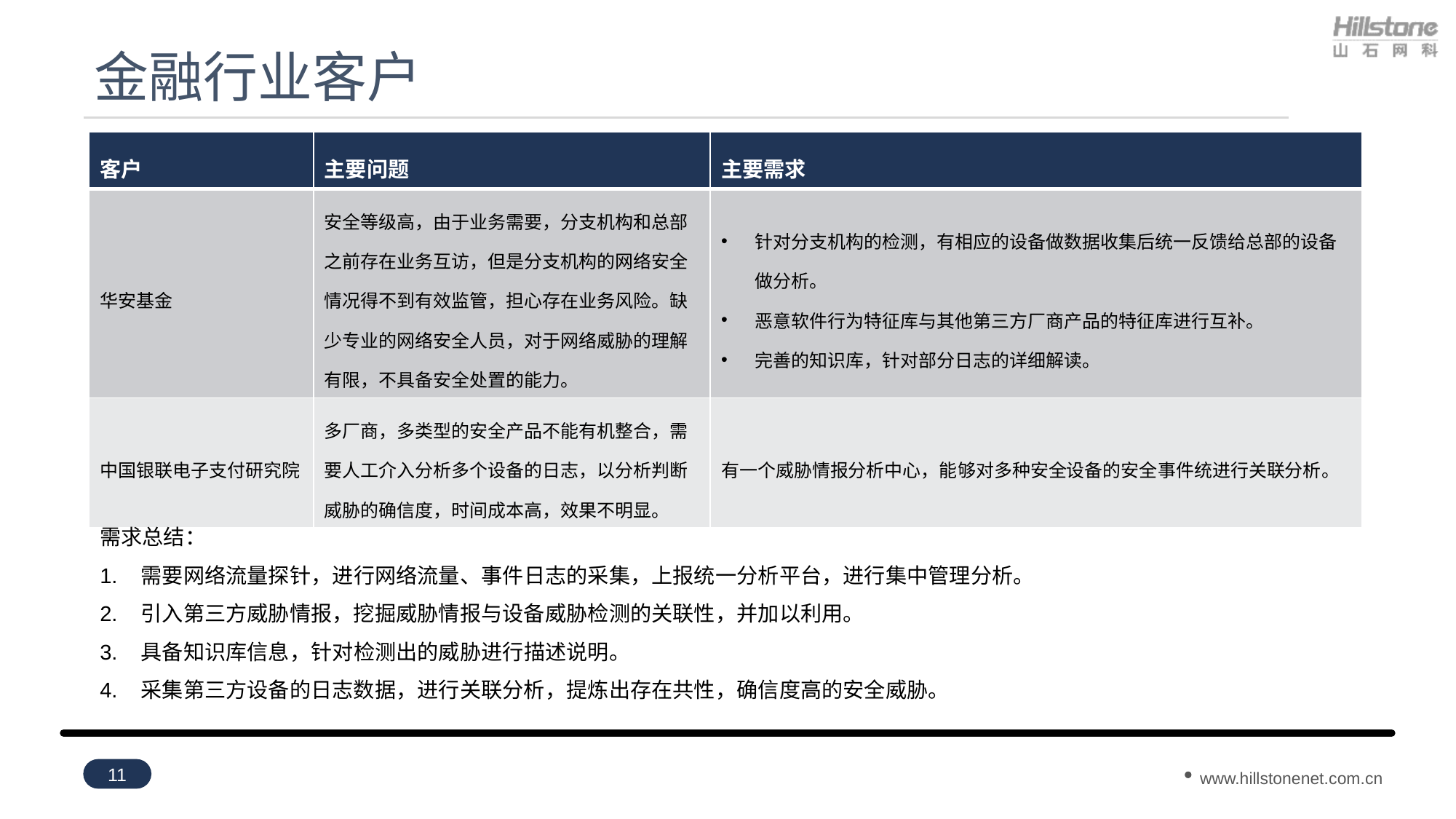

# 金融行业客户
| 客户 | 主要问题 | 主要需求 |
| --- | --- | --- |
| 华安基金 | 安全等级高，由于业务需要，分支机构和总部之前存在业务互访，但是分支机构的网络安全情况得不到有效监管，担心存在业务风险。缺少专业的网络安全人员，对于网络威胁的理解有限，不具备安全处置的能力。 | 针对分支机构的检测，有相应的设备做数据收集后统一反馈给总部的设备做分析。 恶意软件行为特征库与其他第三方厂商产品的特征库进行互补。 完善的知识库，针对部分日志的详细解读。 |
| 中国银联电子支付研究院 | 多厂商，多类型的安全产品不能有机整合，需要人工介入分析多个设备的日志，以分析判断威胁的确信度，时间成本高，效果不明显。 | 有一个威胁情报分析中心，能够对多种安全设备的安全事件统进行关联分析。 |
需求总结：
需要网络流量探针，进行网络流量、事件日志的采集，上报统一分析平台，进行集中管理分析。
引入第三方威胁情报，挖掘威胁情报与设备威胁检测的关联性，并加以利用。
具备知识库信息，针对检测出的威胁进行描述说明。
采集第三方设备的日志数据，进行关联分析，提炼出存在共性，确信度高的安全威胁。
11